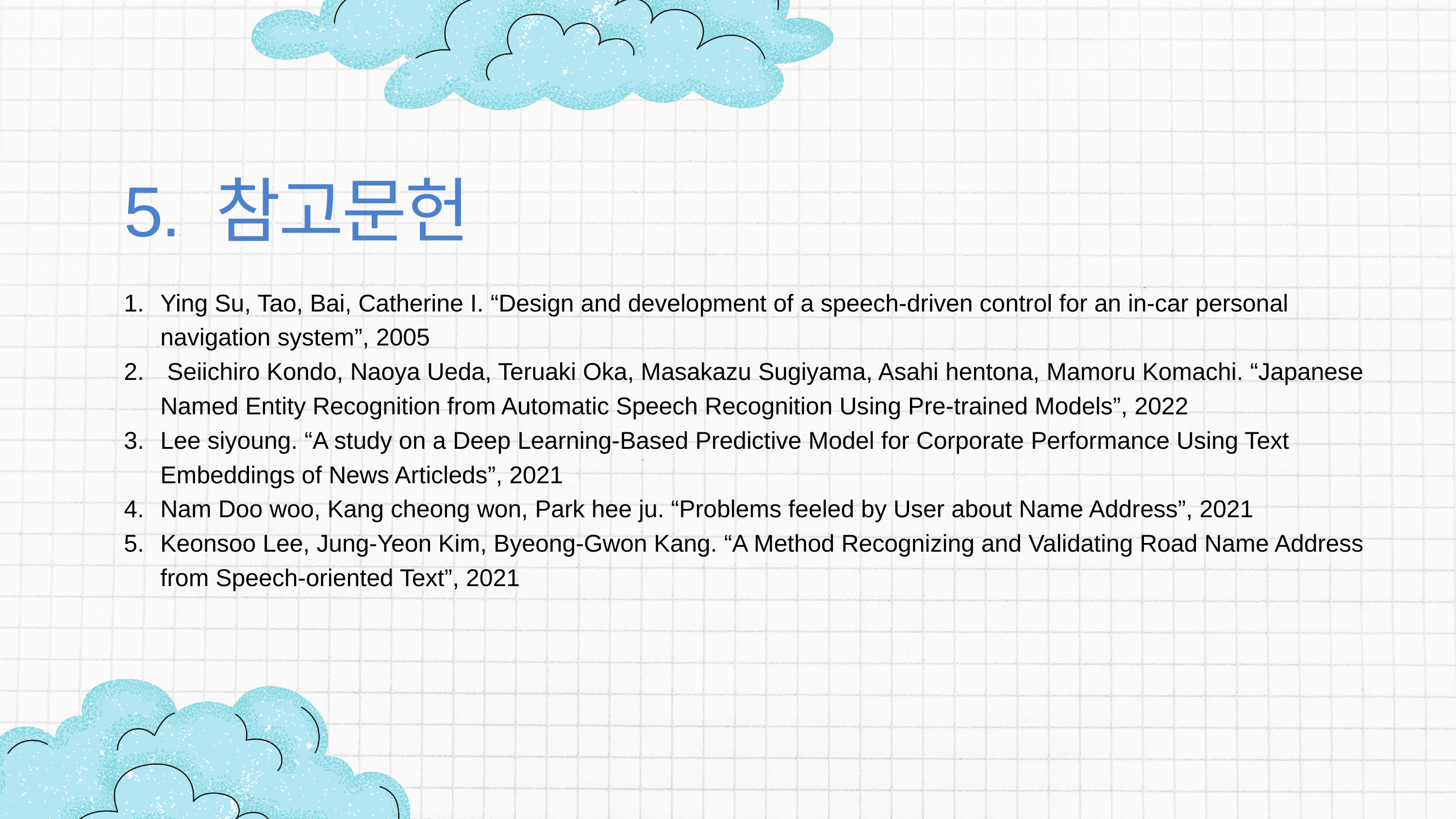

5. 참고문헌
Ying Su, Tao, Bai, Catherine I. “Design and development of a speech-driven control for an in-car personal navigation system”, 2005
 Seiichiro Kondo, Naoya Ueda, Teruaki Oka, Masakazu Sugiyama, Asahi hentona, Mamoru Komachi. “Japanese Named Entity Recognition from Automatic Speech Recognition Using Pre-trained Models”, 2022
Lee siyoung. “A study on a Deep Learning-Based Predictive Model for Corporate Performance Using Text Embeddings of News Articleds”, 2021
Nam Doo woo, Kang cheong won, Park hee ju. “Problems feeled by User about Name Address”, 2021
Keonsoo Lee, Jung-Yeon Kim, Byeong-Gwon Kang. “A Method Recognizing and Validating Road Name Address from Speech-oriented Text”, 2021